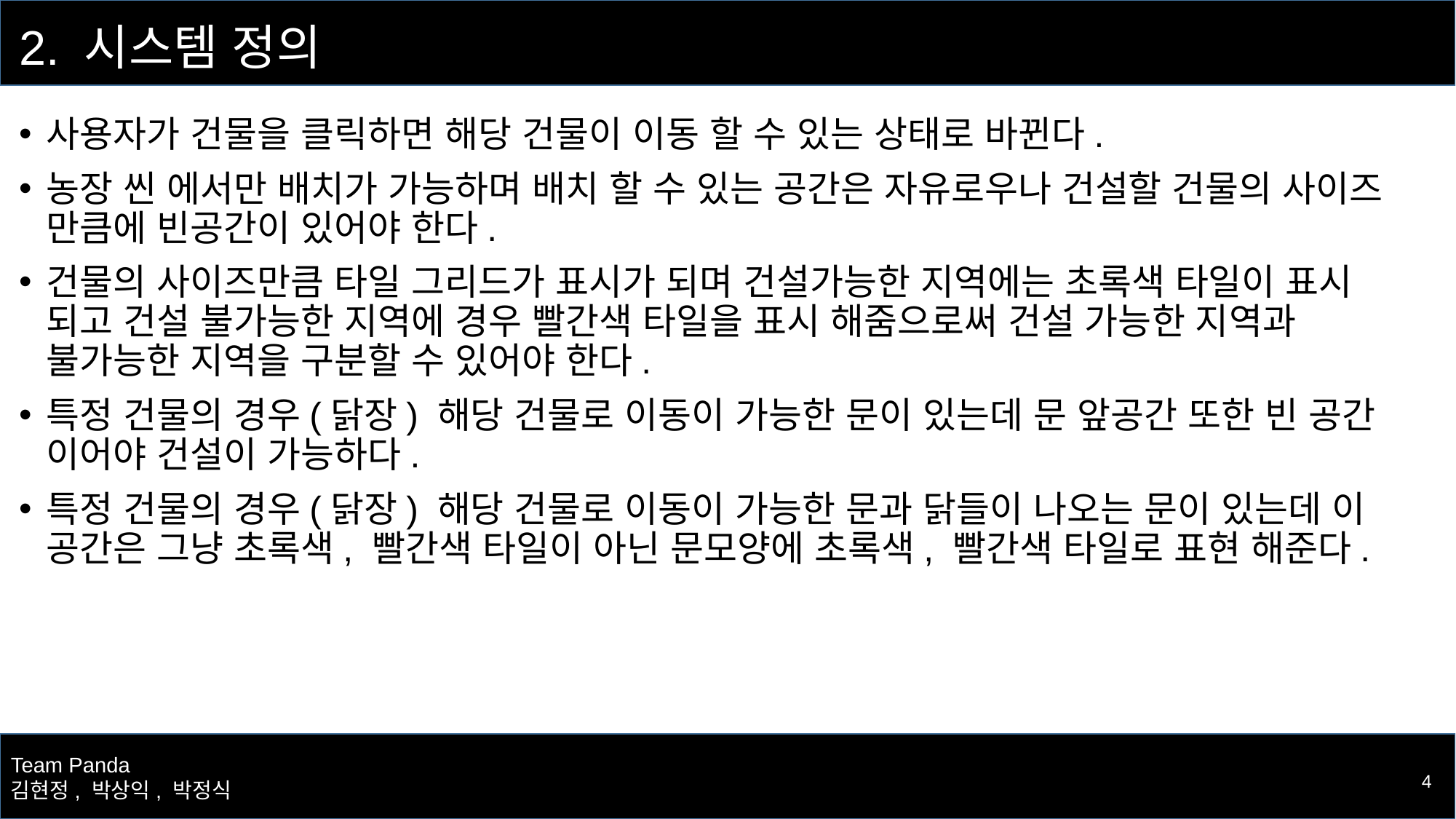

# 2. 시스템 정의
사용자가 건물을 클릭하면 해당 건물이 이동 할 수 있는 상태로 바뀐다.
농장 씬 에서만 배치가 가능하며 배치 할 수 있는 공간은 자유로우나 건설할 건물의 사이즈 만큼에 빈공간이 있어야 한다.
건물의 사이즈만큼 타일 그리드가 표시가 되며 건설가능한 지역에는 초록색 타일이 표시 되고 건설 불가능한 지역에 경우 빨간색 타일을 표시 해줌으로써 건설 가능한 지역과 불가능한 지역을 구분할 수 있어야 한다.
특정 건물의 경우(닭장) 해당 건물로 이동이 가능한 문이 있는데 문 앞공간 또한 빈 공간 이어야 건설이 가능하다.
특정 건물의 경우(닭장) 해당 건물로 이동이 가능한 문과 닭들이 나오는 문이 있는데 이 공간은 그냥 초록색, 빨간색 타일이 아닌 문모양에 초록색, 빨간색 타일로 표현 해준다.